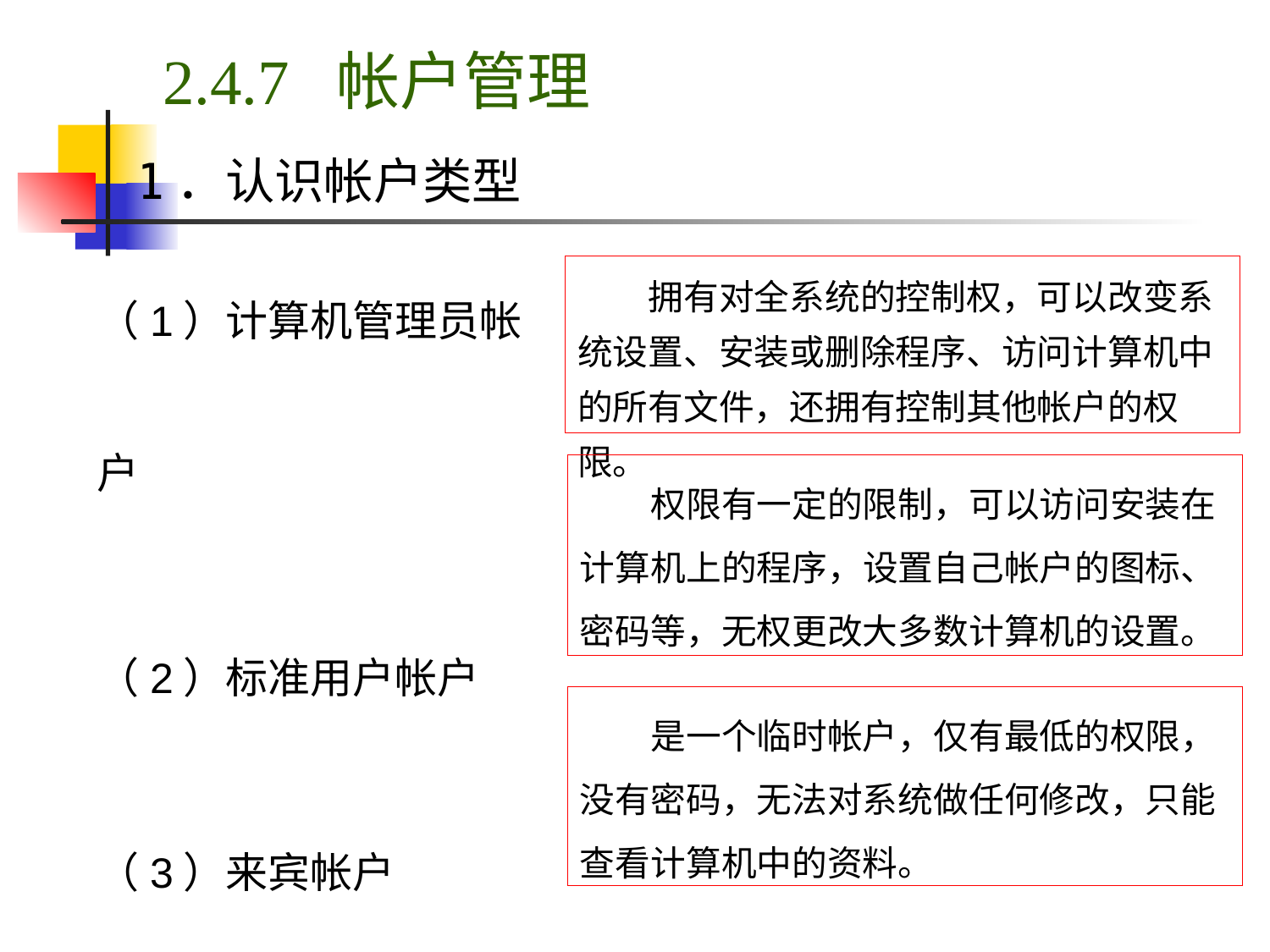

2.4.7  帐户管理
1．认识帐户类型
（1）计算机管理员帐户
（2）标准用户帐户
（3）来宾帐户
　　拥有对全系统的控制权，可以改变系统设置、安装或删除程序、访问计算机中的所有文件，还拥有控制其他帐户的权限。
　　权限有一定的限制，可以访问安装在计算机上的程序，设置自己帐户的图标、密码等，无权更改大多数计算机的设置。
　　是一个临时帐户，仅有最低的权限，没有密码，无法对系统做任何修改，只能查看计算机中的资料。